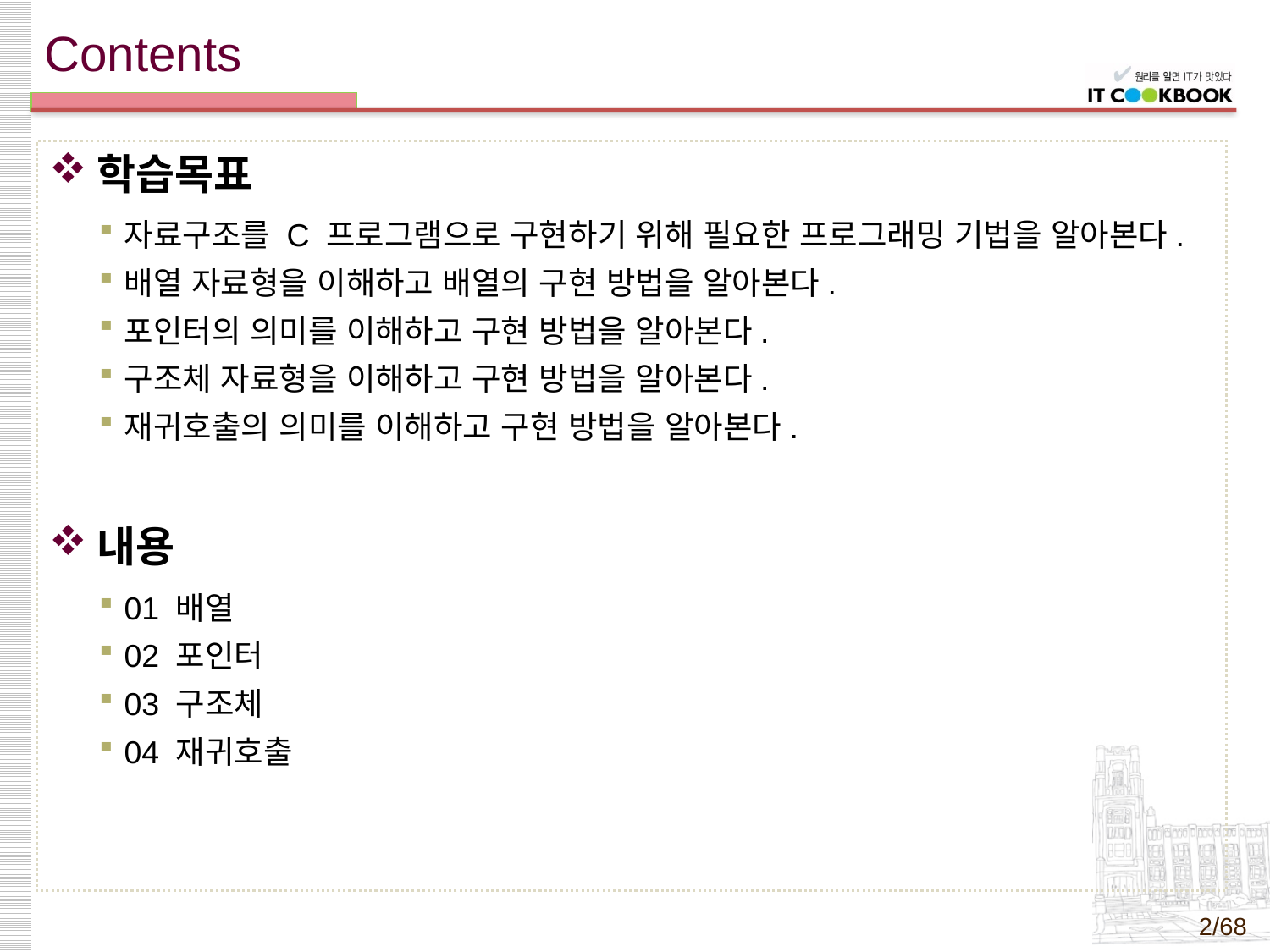

학습목표
자료구조를 C 프로그램으로 구현하기 위해 필요한 프로그래밍 기법을 알아본다.
배열 자료형을 이해하고 배열의 구현 방법을 알아본다.
포인터의 의미를 이해하고 구현 방법을 알아본다.
구조체 자료형을 이해하고 구현 방법을 알아본다.
재귀호출의 의미를 이해하고 구현 방법을 알아본다.

내용
01 배열
02 포인터
03 구조체
04 재귀호출